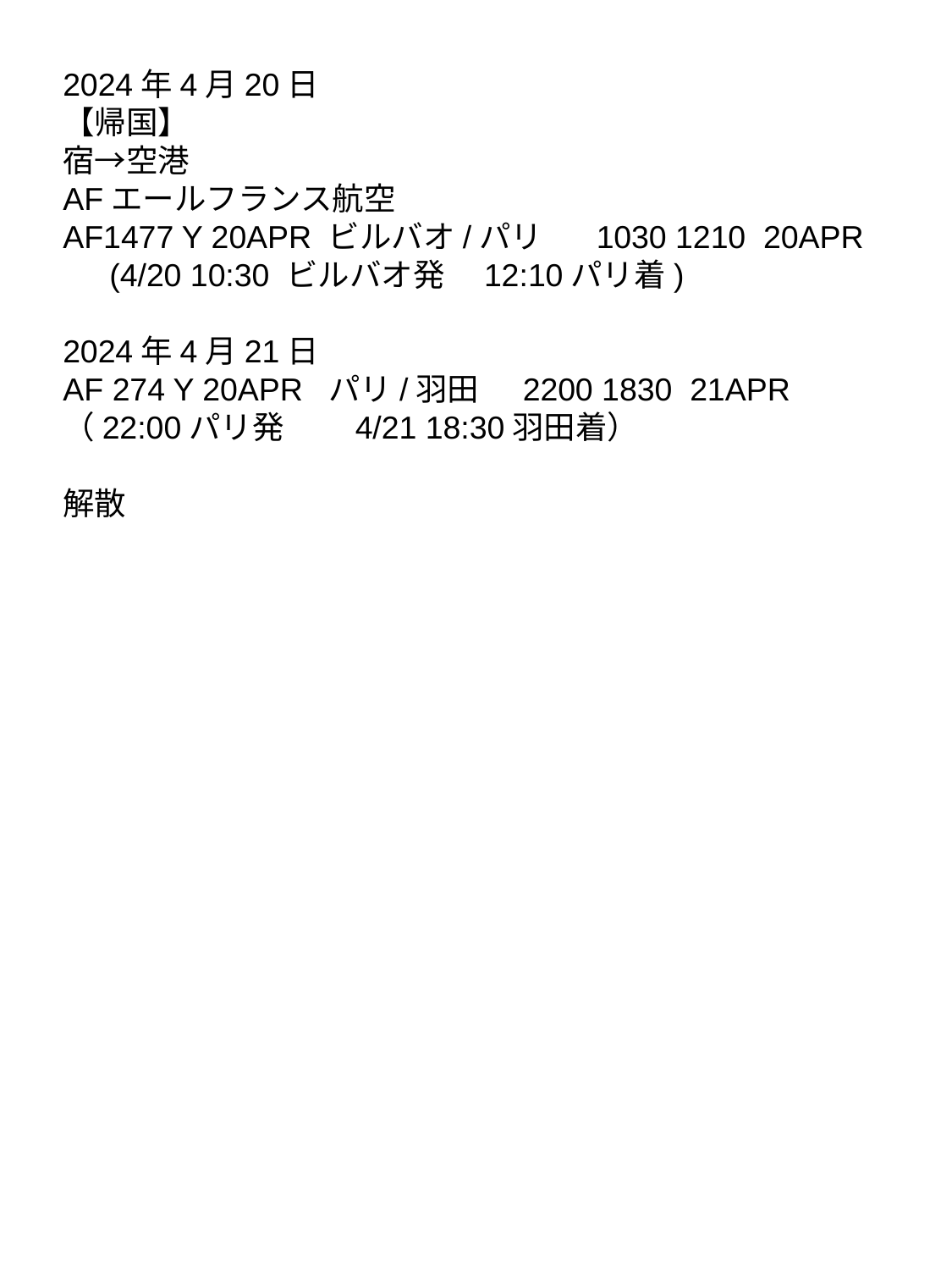

2024年4月20日
【帰国】
宿→空港
AFエールフランス航空
AF1477 Y 20APR ビルバオ/パリ　  1030 1210  20APR
　 (4/20 10:30 ビルバオ発　12:10パリ着)

2024年4月21日
AF 274 Y 20APR  パリ/羽田     2200 1830  21APR
（22:00パリ発　　4/21 18:30羽田着）

解散